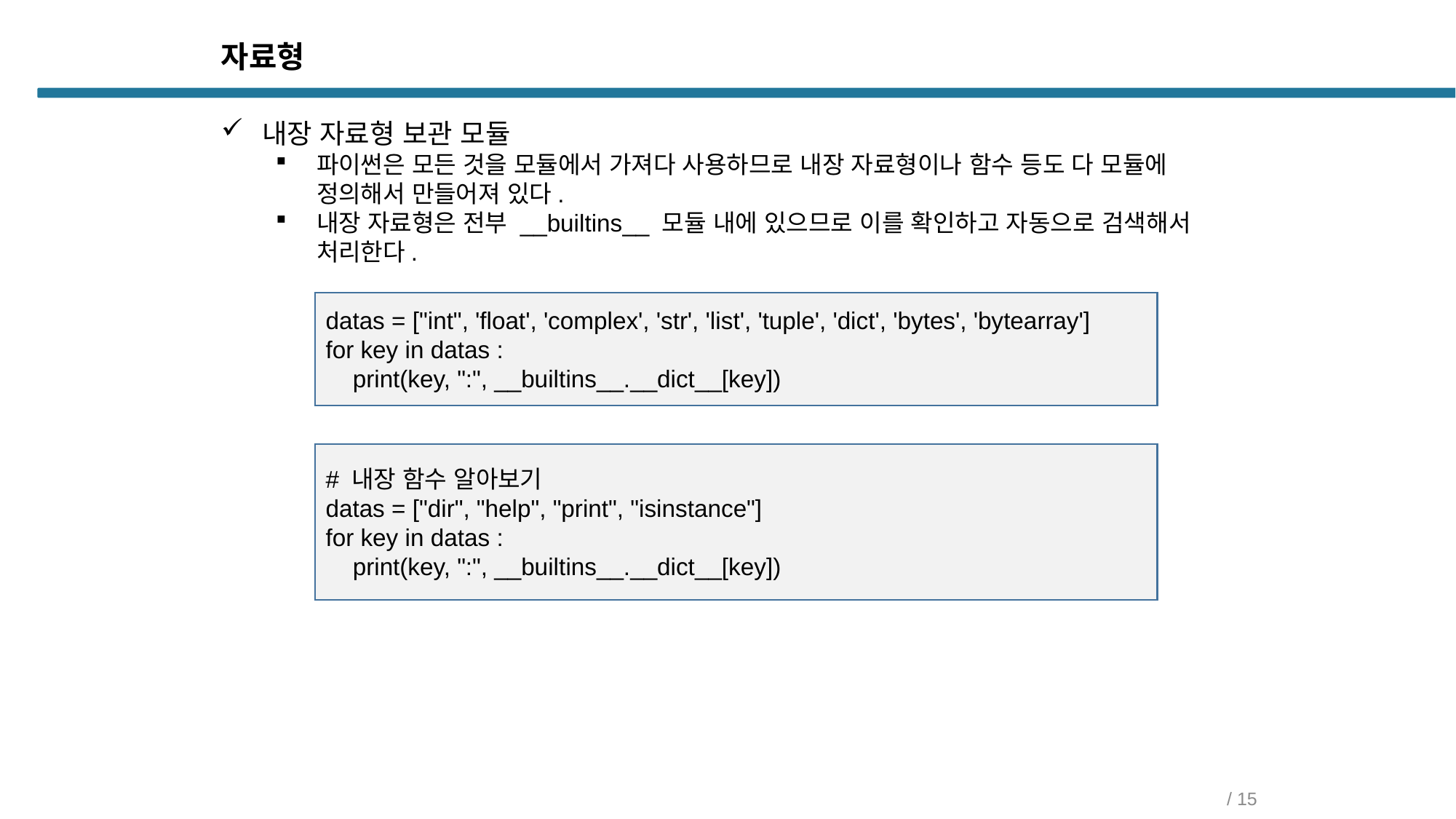

자료형
내장 자료형 보관 모듈
파이썬은 모든 것을 모듈에서 가져다 사용하므로 내장 자료형이나 함수 등도 다 모듈에 정의해서 만들어져 있다.
내장 자료형은 전부 __builtins__ 모듈 내에 있으므로 이를 확인하고 자동으로 검색해서 처리한다.
datas = ["int", 'float', 'complex', 'str', 'list', 'tuple', 'dict', 'bytes', 'bytearray']
for key in datas :
    print(key, ":", __builtins__.__dict__[key])
# 내장 함수 알아보기
datas = ["dir", "help", "print", "isinstance"]
for key in datas :
    print(key, ":", __builtins__.__dict__[key])
/ 15